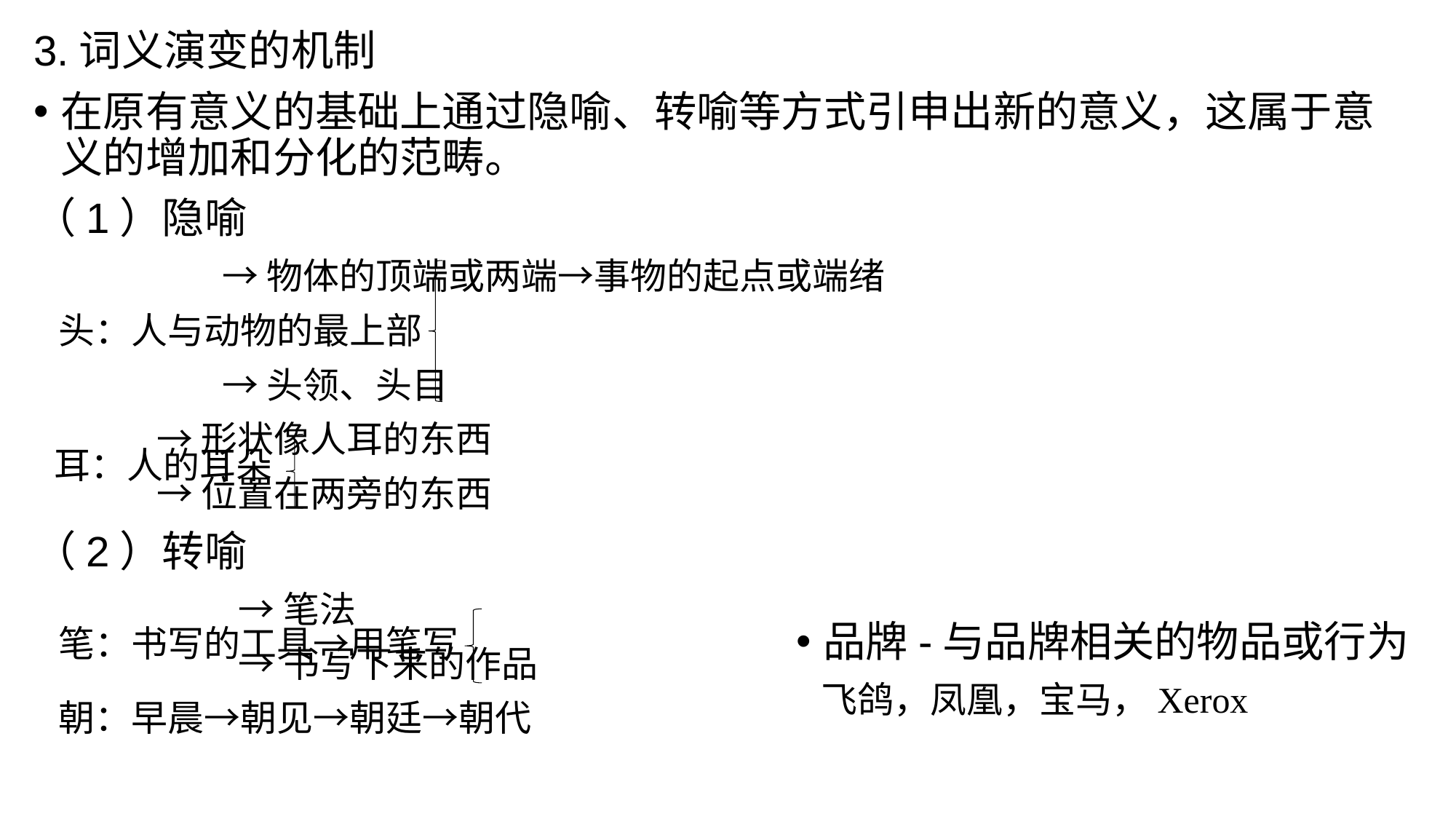

3.词义演变的机制
在原有意义的基础上通过隐喻、转喻等方式引申出新的意义，这属于意义的增加和分化的范畴。
（1）隐喻
                       →物体的顶端或两端→事物的起点或端绪
  头：人与动物的最上部
                       →头领、头目
               →形状像人耳的东西
               →位置在两旁的东西
（2）转喻
                         →笔法
                         →书写下来的作品
  朝：早晨→朝见→朝廷→朝代

  耳：人的耳朵

品牌-与品牌相关的物品或行为
  飞鸽，凤凰，宝马，Xerox
  笔：书写的工具→用笔写